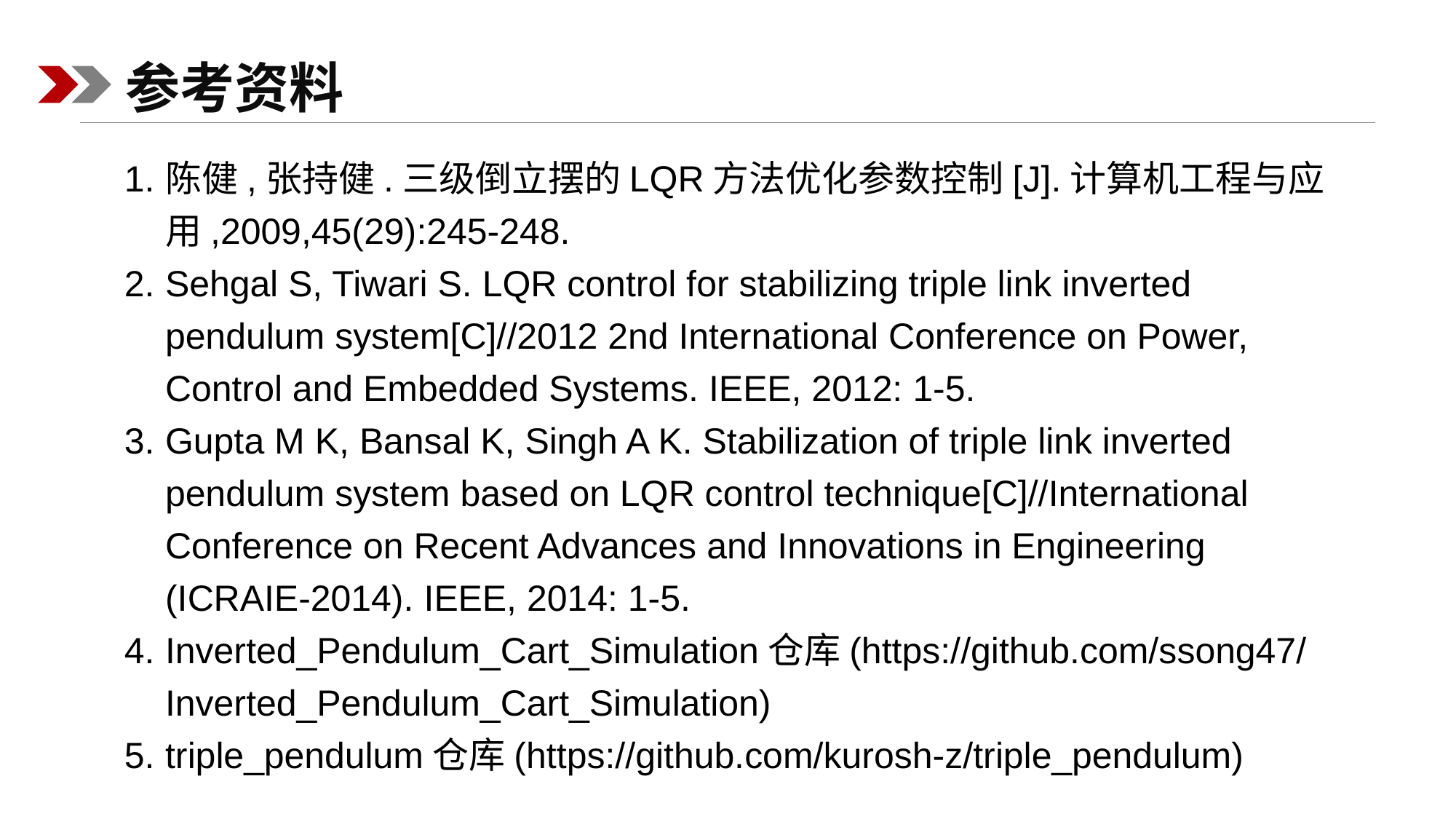

参考资料
陈健,张持健.三级倒立摆的LQR方法优化参数控制[J].计算机工程与应用,2009,45(29):245-248.
Sehgal S, Tiwari S. LQR control for stabilizing triple link inverted pendulum system[C]//2012 2nd International Conference on Power, Control and Embedded Systems. IEEE, 2012: 1-5.
Gupta M K, Bansal K, Singh A K. Stabilization of triple link inverted pendulum system based on LQR control technique[C]//International Conference on Recent Advances and Innovations in Engineering (ICRAIE-2014). IEEE, 2014: 1-5.
Inverted_Pendulum_Cart_Simulation仓库(https://github.com/ssong47/Inverted_Pendulum_Cart_Simulation)
triple_pendulum仓库(https://github.com/kurosh-z/triple_pendulum)